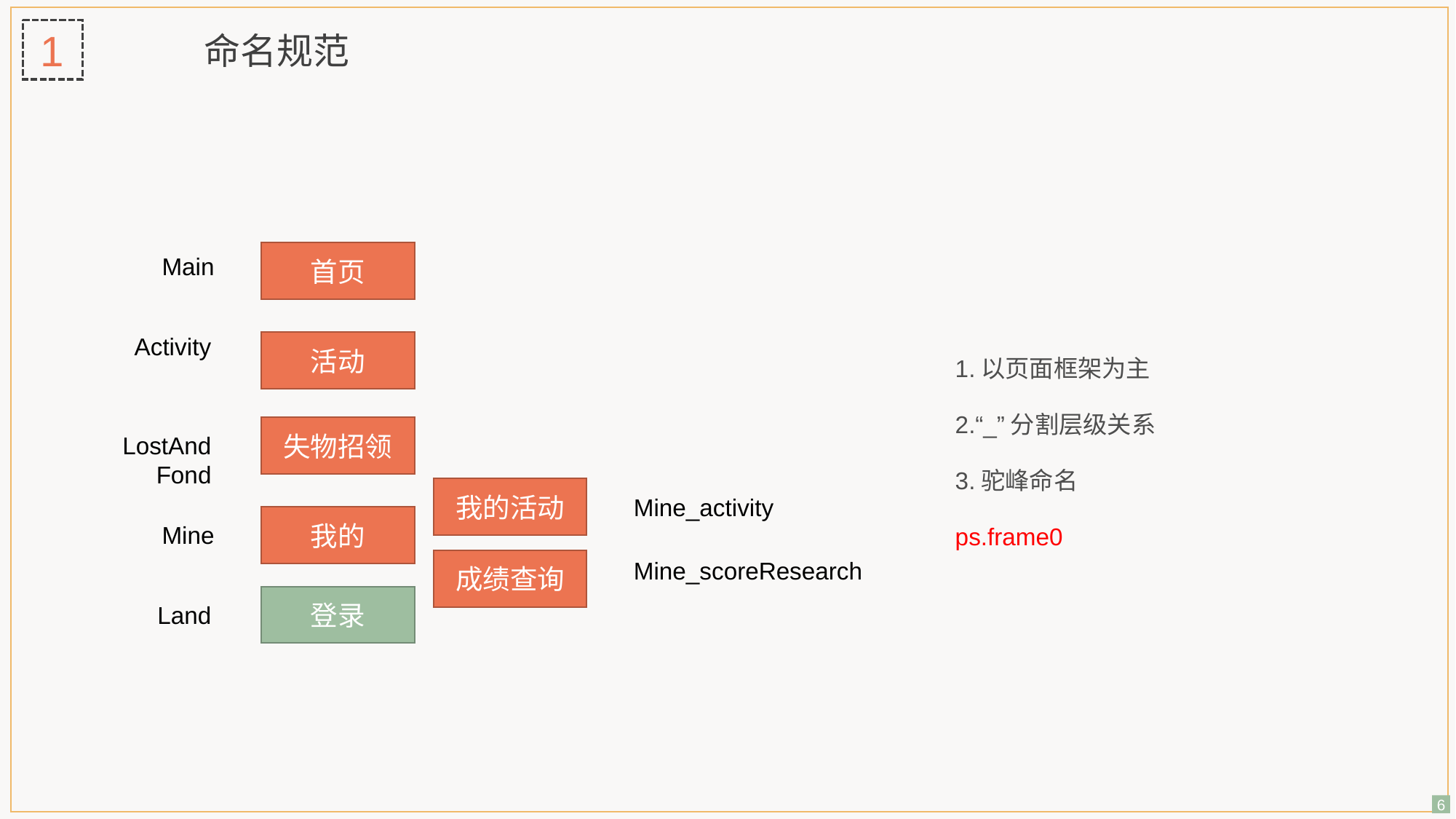

1
命名规范
首页
Main
Activity
活动
1.以页面框架为主
2.“_”分割层级关系
3.驼峰命名
ps.frame0
失物招领
LostAndFond
我的活动
Mine_activity
我的
Mine
成绩查询
Mine_scoreResearch
登录
Land
6